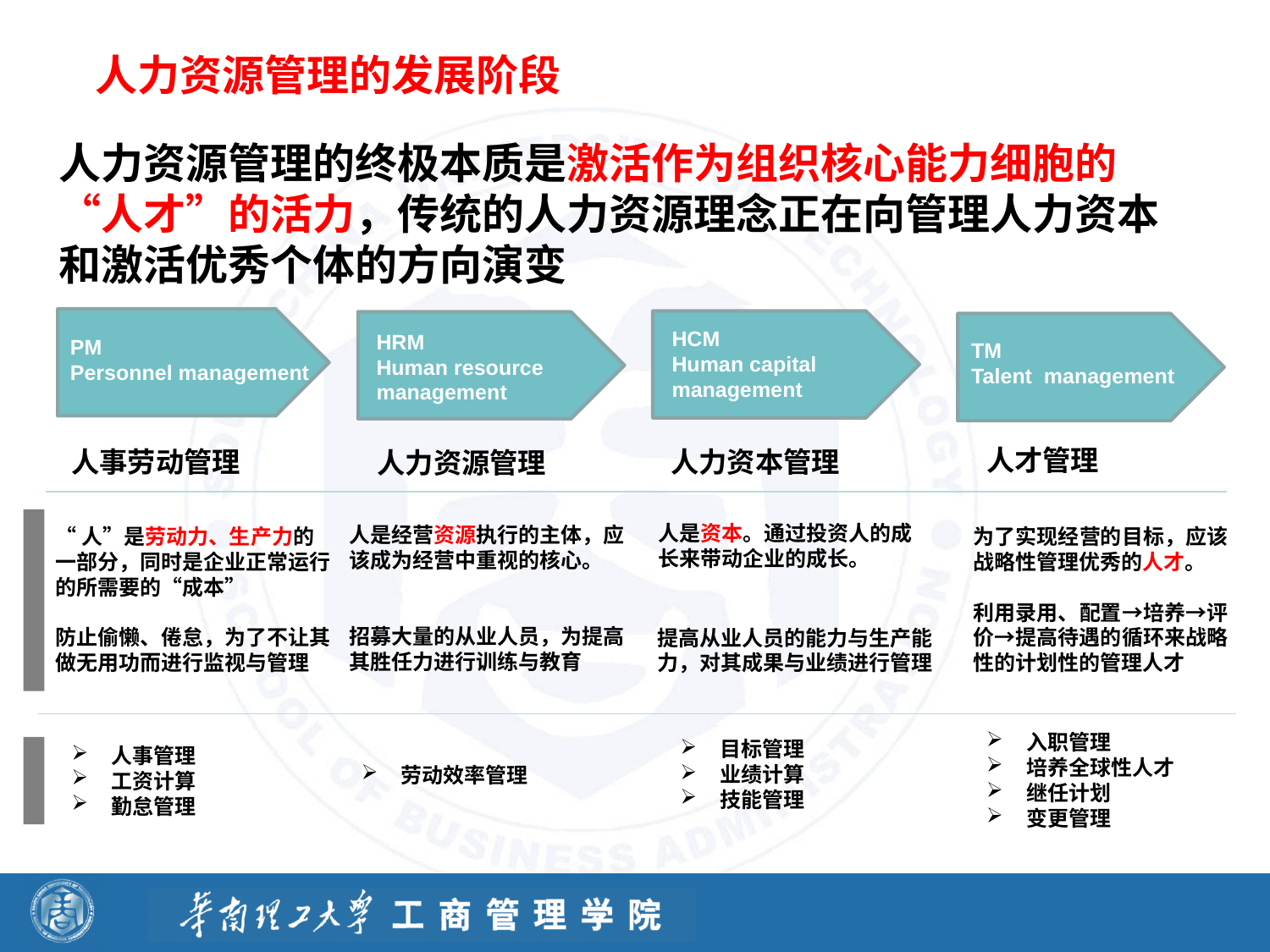

人力资源管理的发展阶段
# 人力资源管理的终极本质是激活作为组织核心能力细胞的“人才”的活力，传统的人力资源理念正在向管理人力资本和激活优秀个体的方向演变

HCM
Human capital management
HRM
Human resource management
PM
Personnel management
TM
Talent  management
人才管理
人事劳动管理
人力资本管理
人力资源管理

人是资本。通过投资人的成长来带动企业的成长。
人是经营资源执行的主体，应该成为经营中重视的核心。

招募大量的从业人员，为提高其胜任力进行训练与教育
“人”是劳动力、生产力的一部分，同时是企业正常运行的所需要的“成本”

防止偷懒、倦怠，为了不让其做无用功而进行监视与管理
为了实现经营的目标，应该战略性管理优秀的人才。

利用录用、配置→培养→评价→提高待遇的循环来战略性的计划性的管理人才
提高从业人员的能力与生产能力，对其成果与业绩进行管理
入职管理
培养全球性人才
继任计划
变更管理
目标管理
业绩计算
技能管理
人事管理
工资计算
勤怠管理

劳动效率管理